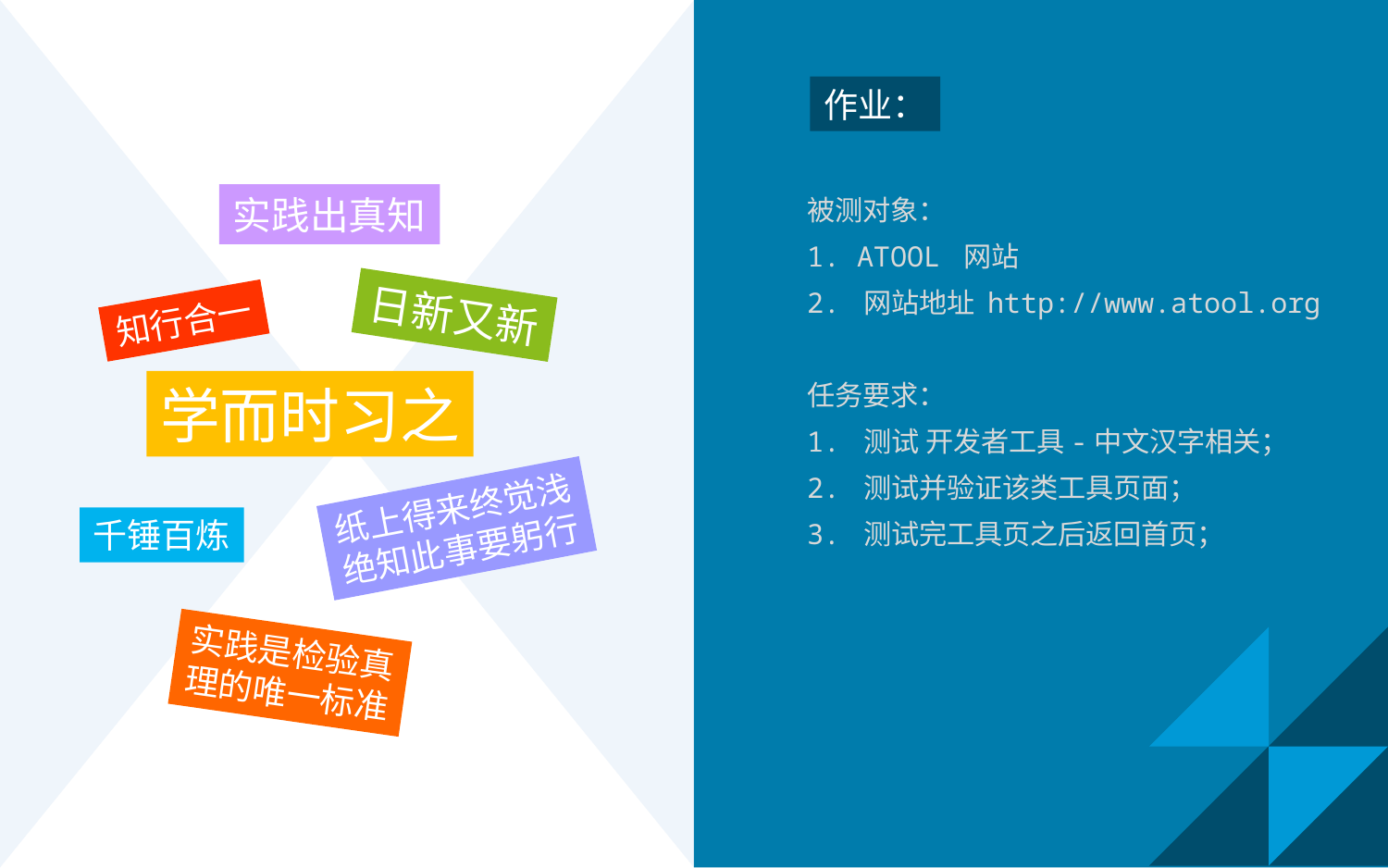

作业：

被测对象：
1. ATOOL 网站
2. 网站地址 http://www.atool.org

任务要求：
1. 测试 开发者工具-中文汉字相关；
2. 测试并验证该类工具页面；
3. 测试完工具页之后返回首页；

实践出真知

日新又新
知行合一
学而时习之
纸上得来终觉浅
绝知此事要躬行
千锤百炼
实践是检验真
理的唯一标准